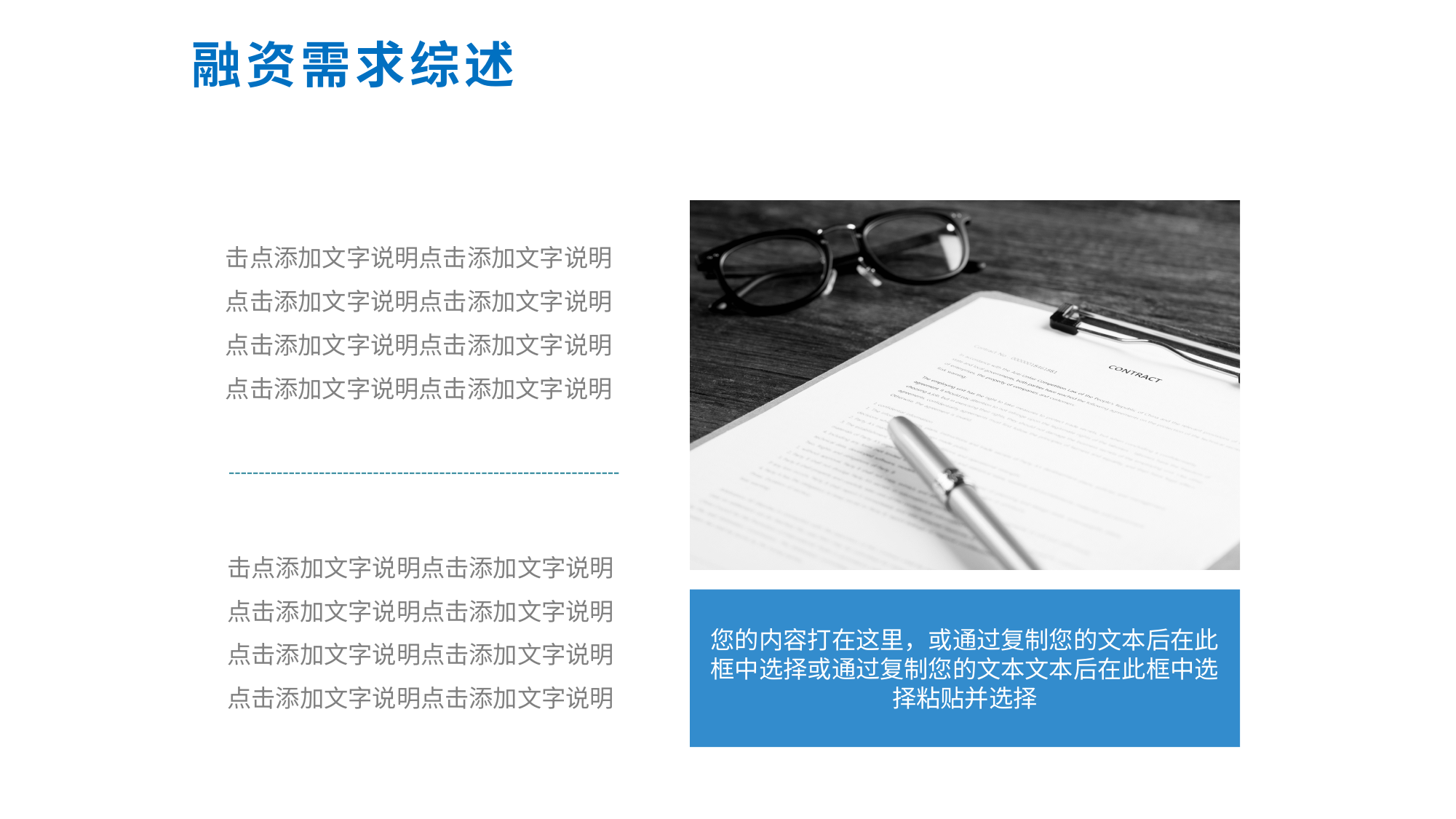

融资需求综述

击点添加文字说明点击添加文字说明
点击添加文字说明点击添加文字说明
点击添加文字说明点击添加文字说明
点击添加文字说明点击添加文字说明

击点添加文字说明点击添加文字说明
点击添加文字说明点击添加文字说明
点击添加文字说明点击添加文字说明
点击添加文字说明点击添加文字说明

您的内容打在这里，或通过复制您的文本后在此框中选择或通过复制您的文本文本后在此框中选择粘贴并选择